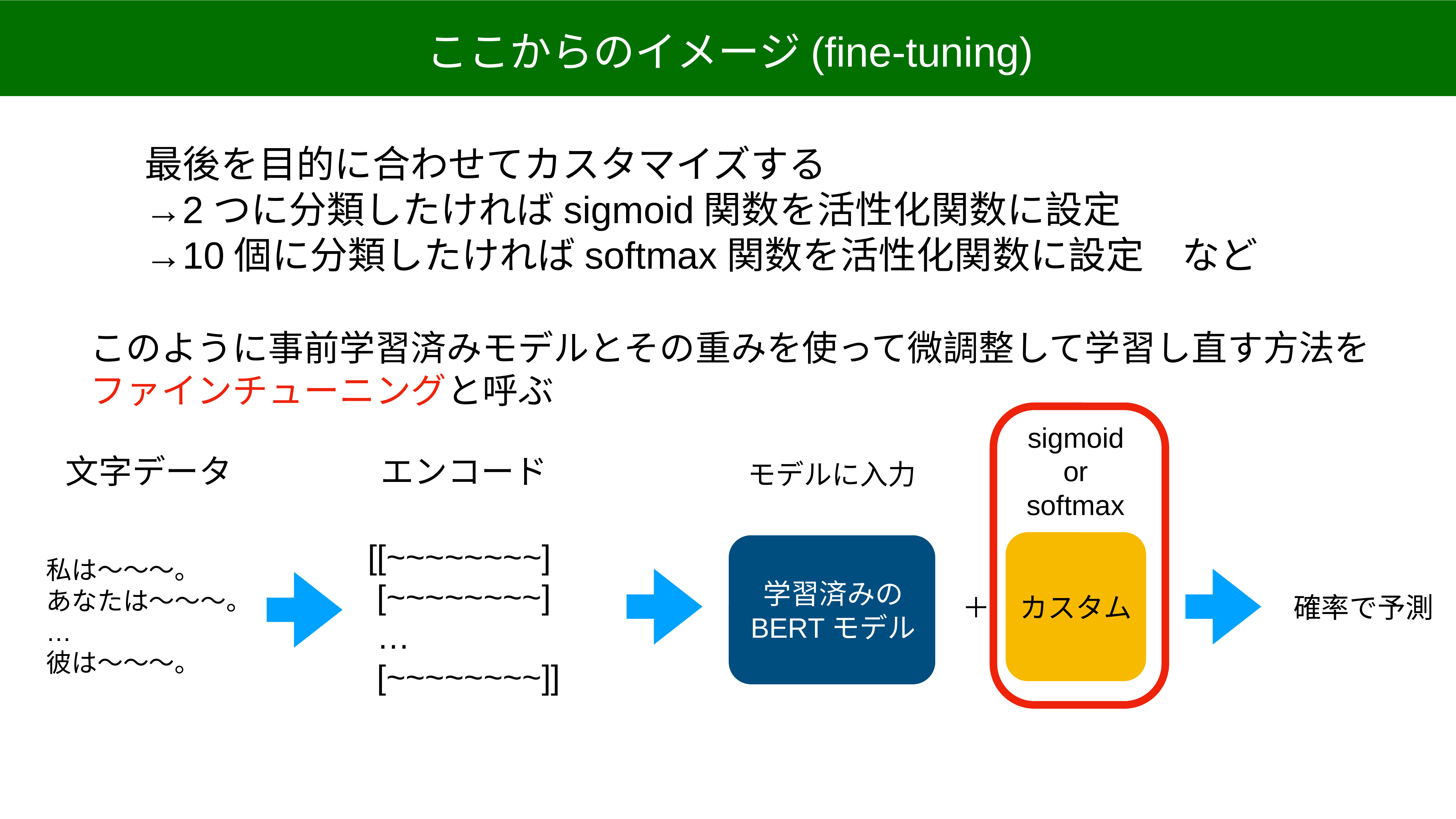

ここからのイメージ(fine-tuning)
最後を目的に合わせてカスタマイズする
→2つに分類したければsigmoid関数を活性化関数に設定
→10個に分類したければsoftmax関数を活性化関数に設定　など
このように事前学習済みモデルとその重みを使って微調整して学習し直す方法を
ファインチューニングと呼ぶ

sigmoid
or
softmax
文字データ
エンコード
モデルに入力
[[~~~~~~~~]
 [~~~~~~~~]
 …
 [~~~~~~~~]]

私は〜〜〜。
あなたは〜〜〜。
…
彼は〜〜〜。

学習済みの
BERTモデル

＋
カスタム
確率で予測